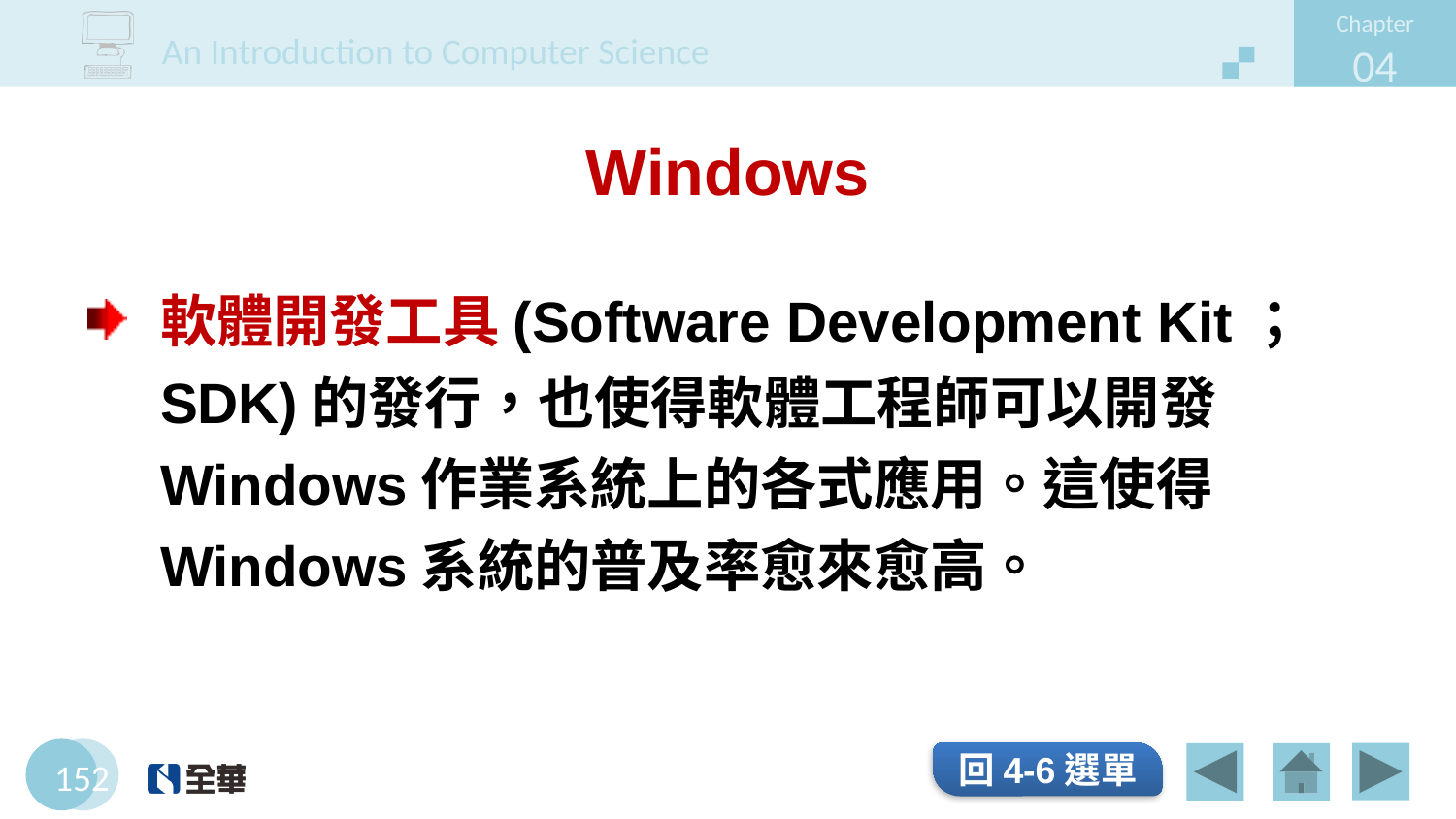

# Windows
軟體開發工具(Software Development Kit；SDK)的發行，也使得軟體工程師可以開發Windows作業系統上的各式應用。這使得Windows系統的普及率愈來愈高。

回4-6選單